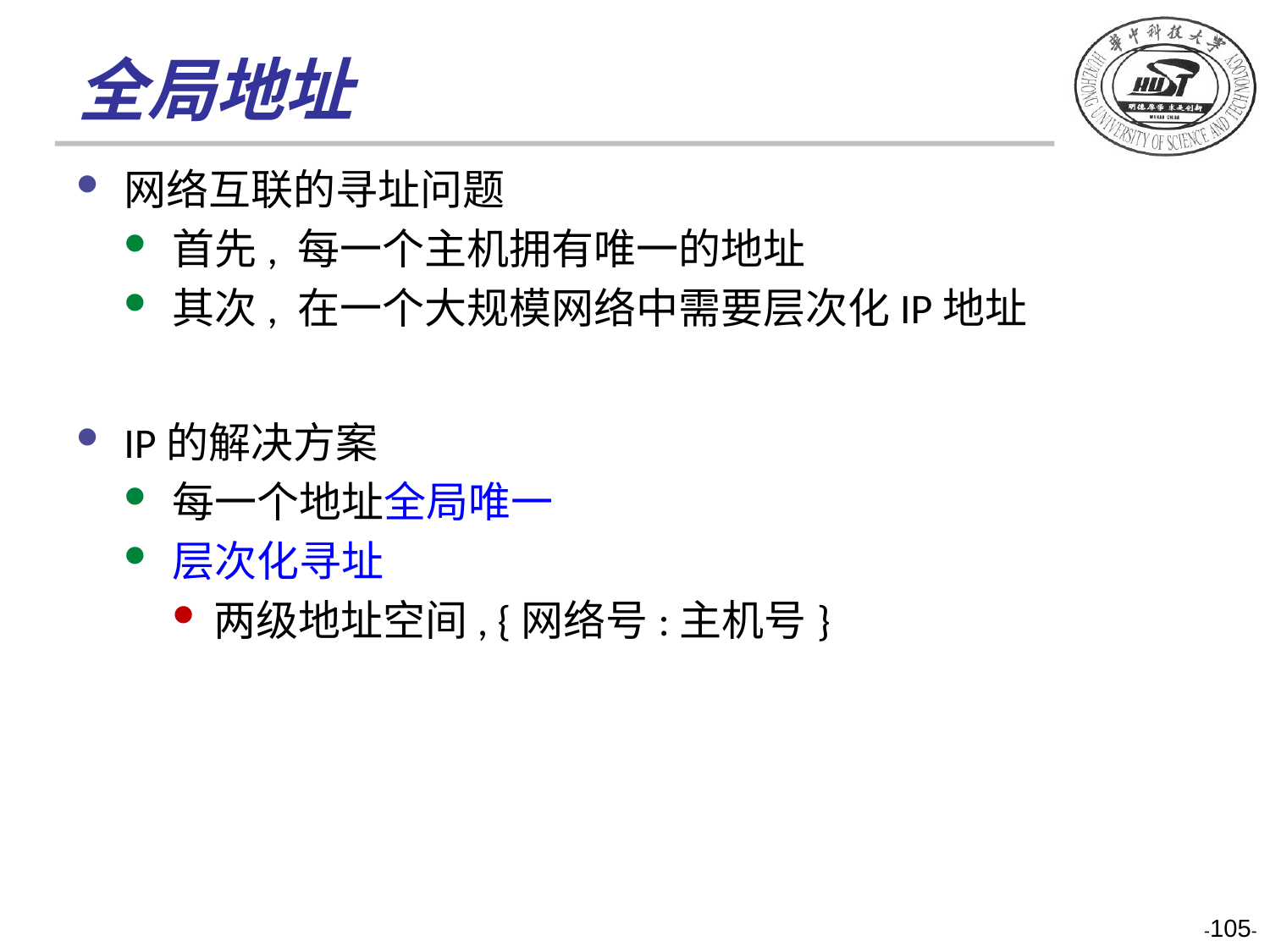

# 全局地址
网络互联的寻址问题
首先, 每一个主机拥有唯一的地址
其次, 在一个大规模网络中需要层次化IP地址

IP的解决方案
每一个地址全局唯一
层次化寻址
两级地址空间, {网络号:主机号}
-105-